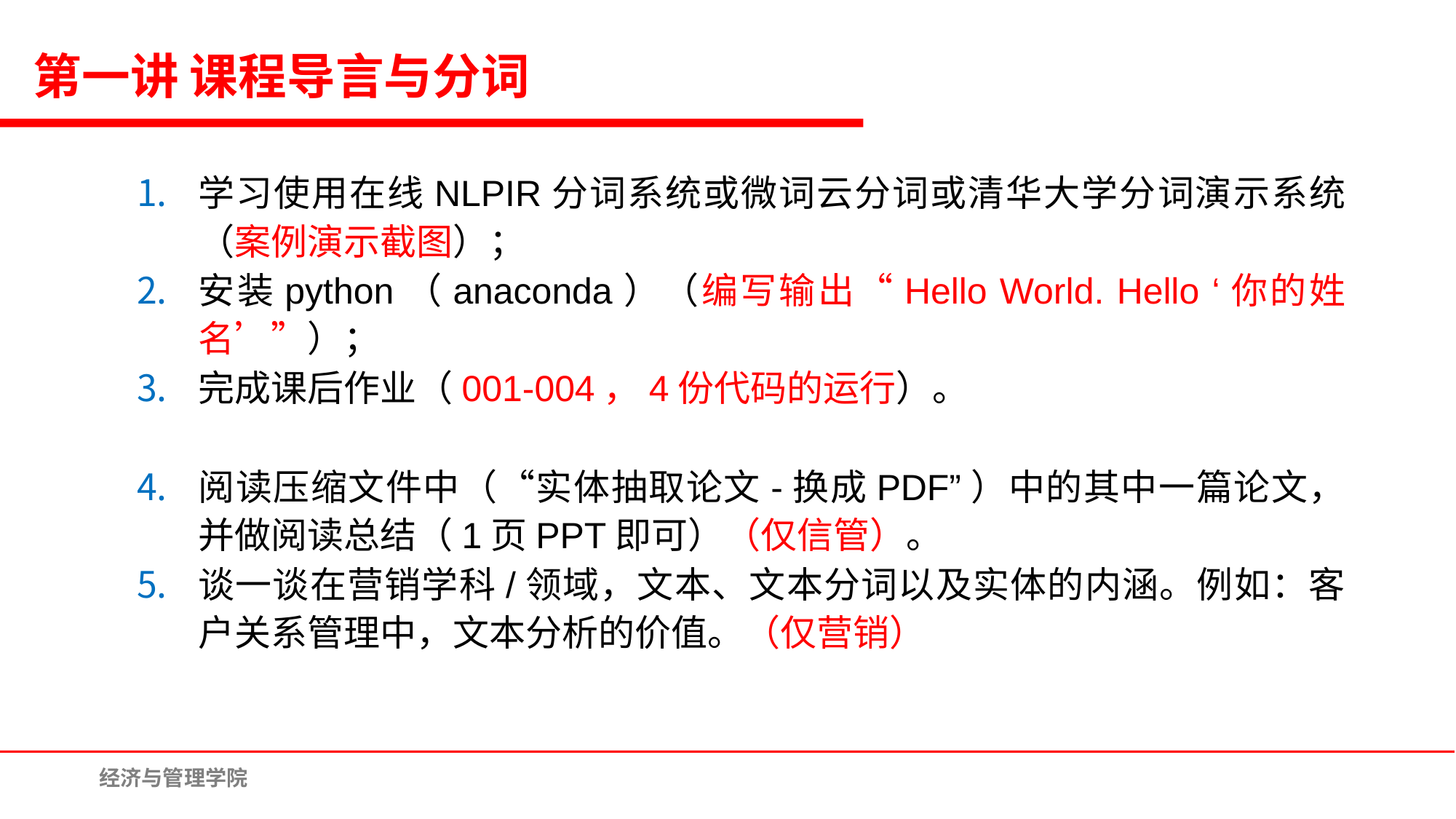

第一讲 课程导言与分词
学习使用在线NLPIR分词系统或微词云分词或清华大学分词演示系统（案例演示截图）；
安装python（anaconda）（编写输出“Hello World. Hello ‘你的姓名’”）；
完成课后作业（001-004，4份代码的运行）。

阅读压缩文件中（“实体抽取论文-换成PDF”）中的其中一篇论文，并做阅读总结（1页PPT即可）（仅信管）。
谈一谈在营销学科/领域，文本、文本分词以及实体的内涵。例如：客户关系管理中，文本分析的价值。（仅营销）